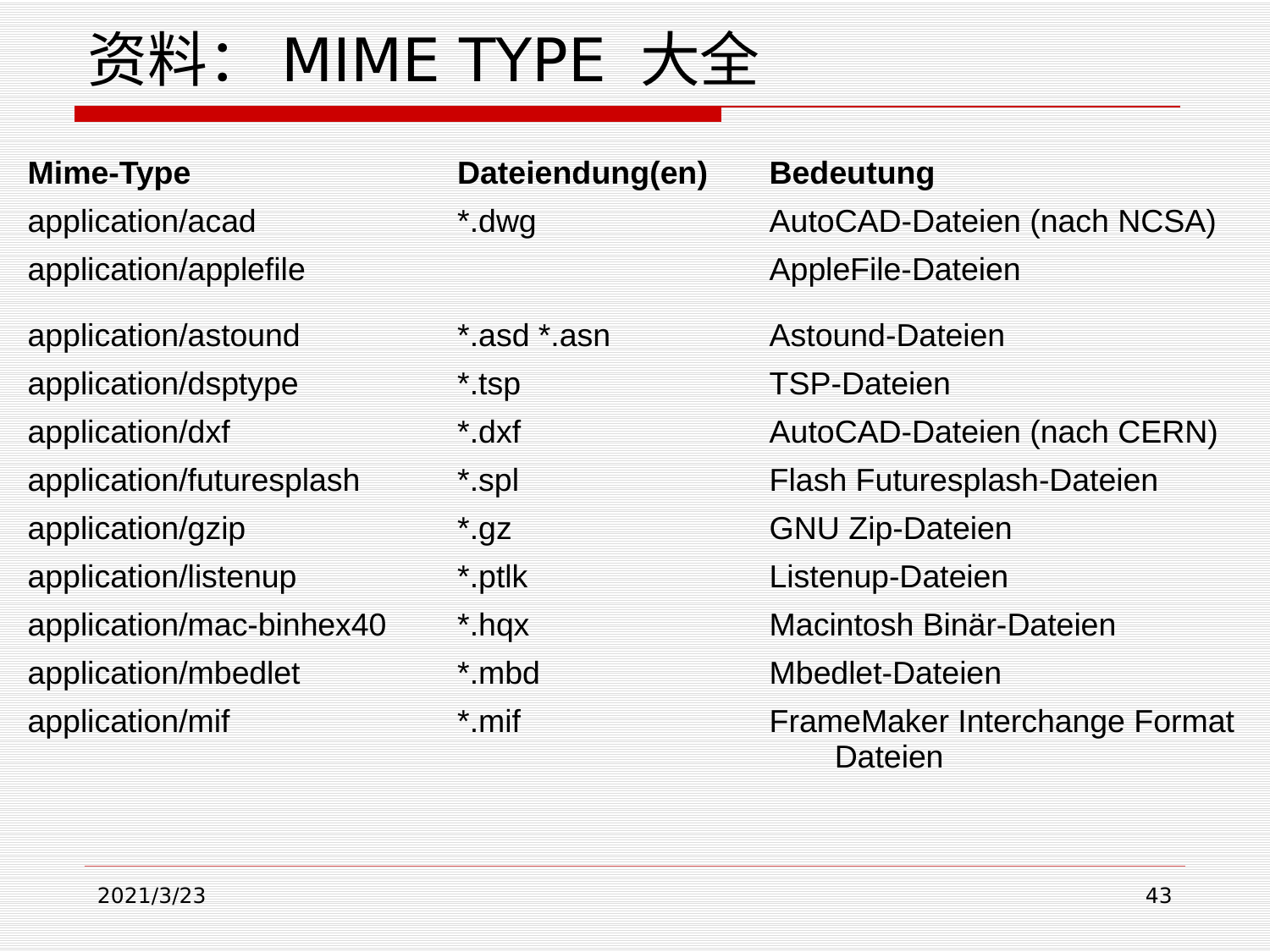

# 资料：MIME TYPE 大全
| Mime-Type | Dateiendung(en) | Bedeutung |
| --- | --- | --- |
| application/acad | \*.dwg | AutoCAD-Dateien (nach NCSA) |
| application/applefile |  | AppleFile-Dateien |
| application/astound | \*.asd \*.asn | Astound-Dateien |
| application/dsptype | \*.tsp | TSP-Dateien |
| application/dxf | \*.dxf | AutoCAD-Dateien (nach CERN) |
| application/futuresplash | \*.spl | Flash Futuresplash-Dateien |
| application/gzip | \*.gz | GNU Zip-Dateien |
| application/listenup | \*.ptlk | Listenup-Dateien |
| application/mac-binhex40 | \*.hqx | Macintosh Binär-Dateien |
| application/mbedlet | \*.mbd | Mbedlet-Dateien |
| application/mif | \*.mif | FrameMaker Interchange Format Dateien |
2021/3/23
43